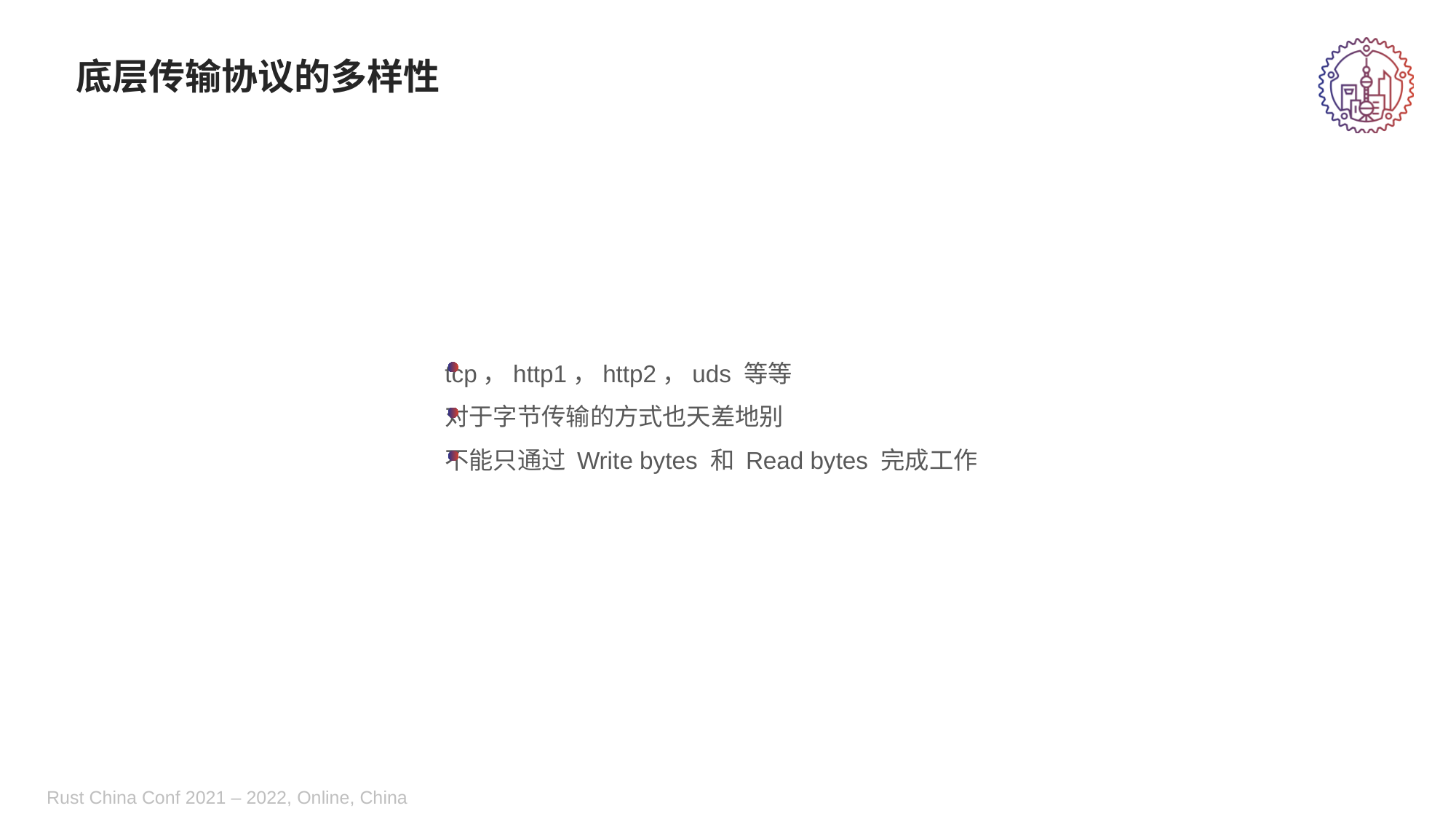

底层传输协议的多样性
tcp，http1，http2，uds 等等
对于字节传输的方式也天差地别
不能只通过 Write bytes 和 Read bytes 完成工作